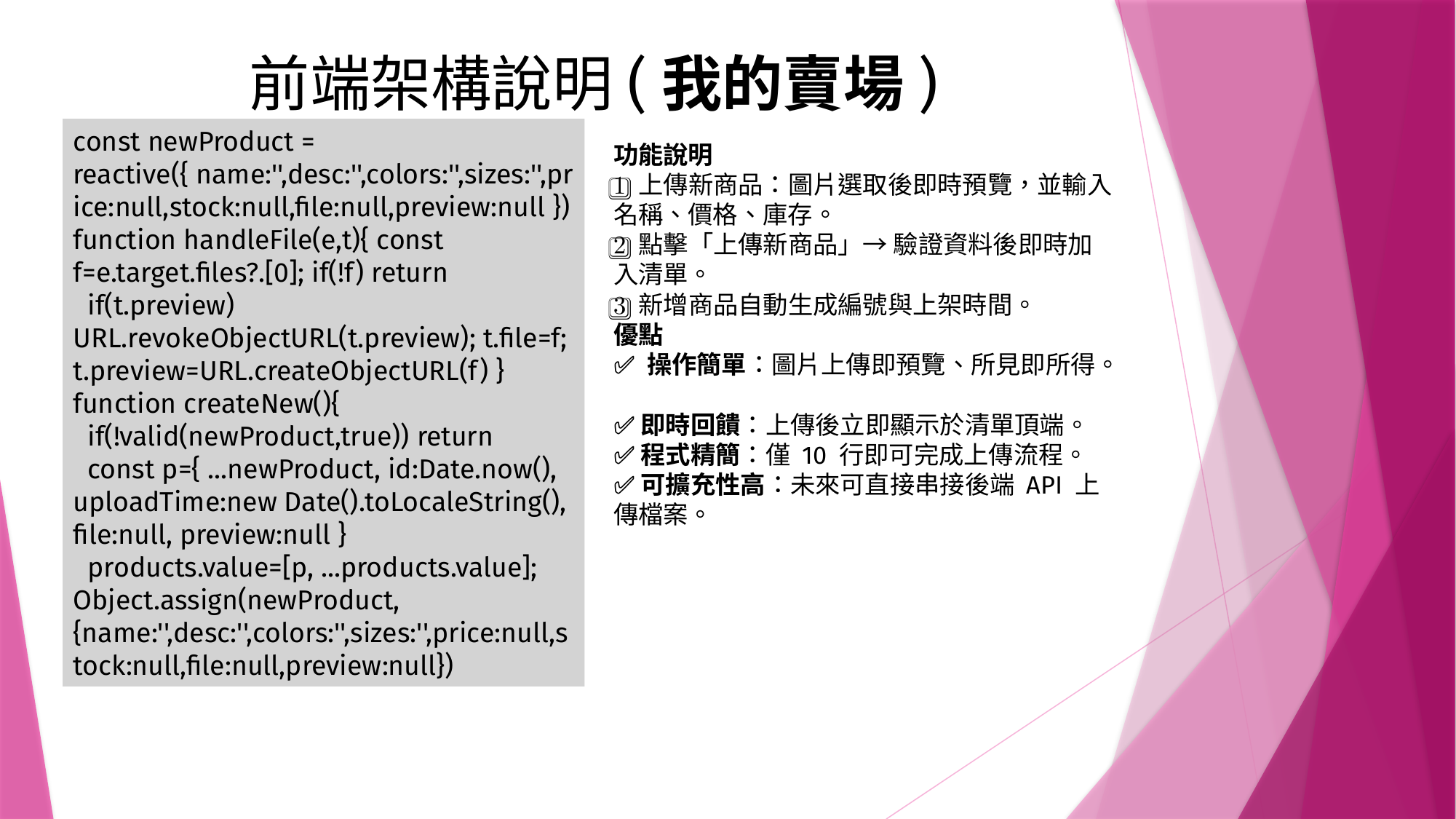

# 前端架構說明(我的賣場)
const newProduct = reactive({ name:'',desc:'',colors:'',sizes:'',price:null,stock:null,file:null,preview:null })
function handleFile(e,t){ const f=e.target.files?.[0]; if(!f) return
  if(t.preview) URL.revokeObjectURL(t.preview); t.file=f; t.preview=URL.createObjectURL(f) }
function createNew(){
  if(!valid(newProduct,true)) return
  const p={ ...newProduct, id:Date.now(), uploadTime:new Date().toLocaleString(), file:null, preview:null }
  products.value=[p, ...products.value]; Object.assign(newProduct,{name:'',desc:'',colors:'',sizes:'',price:null,stock:null,file:null,preview:null})
功能說明
1️⃣ 上傳新商品：圖片選取後即時預覽，並輸入名稱、價格、庫存。
2️⃣ 點擊「上傳新商品」→ 驗證資料後即時加入清單。
3️⃣ 新增商品自動生成編號與上架時間。
優點
✅ 操作簡單：圖片上傳即預覽、所見即所得。
✅ 即時回饋：上傳後立即顯示於清單頂端。
✅ 程式精簡：僅 10 行即可完成上傳流程。
✅ 可擴充性高：未來可直接串接後端 API 上傳檔案。